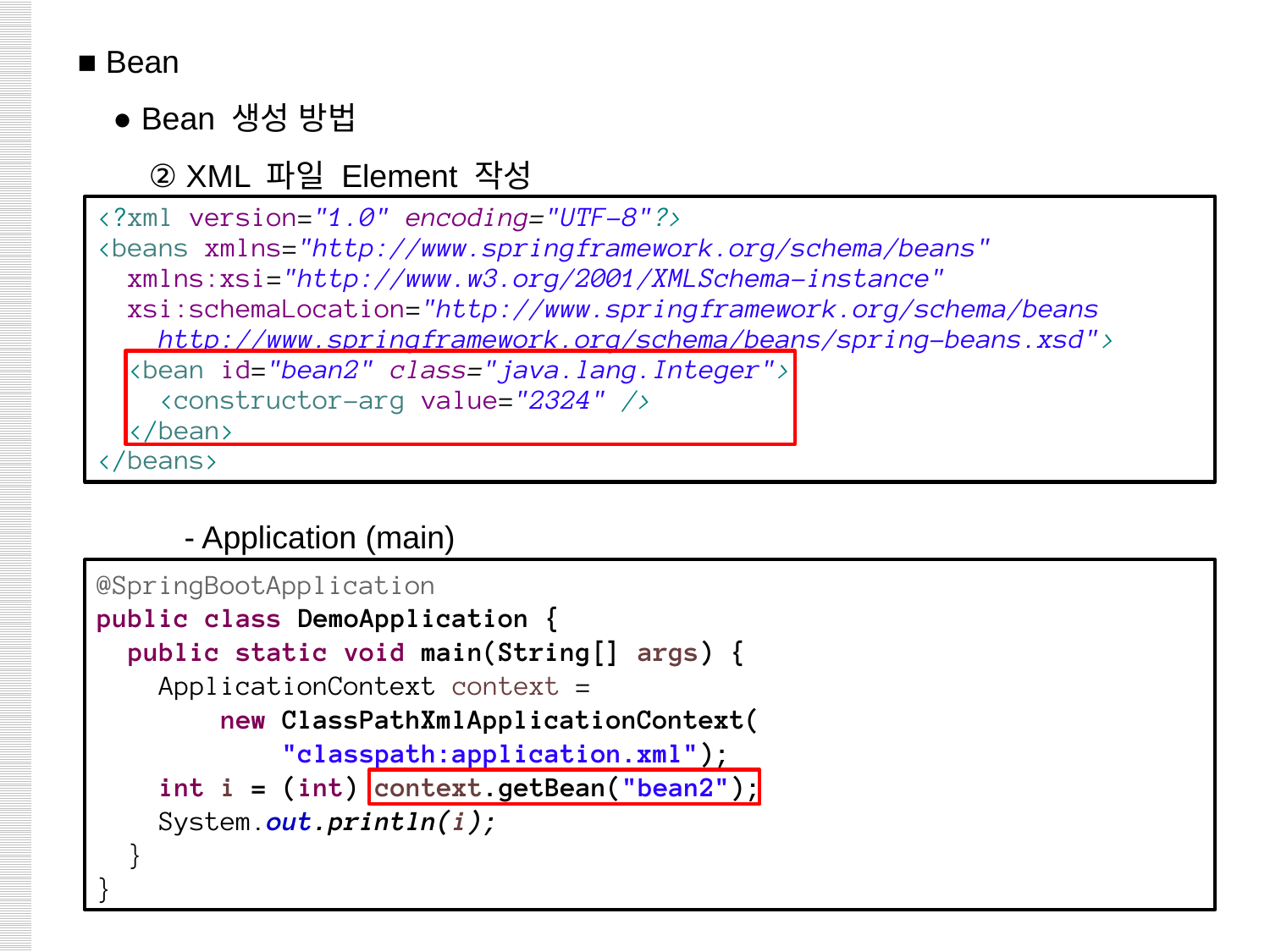

■ Bean
    ● Bean 생성 방법
        ② XML 파일 Element 작성

            - Application (main)
<?xml version="1.0" encoding="UTF-8"?>
<beans xmlns="http://www.springframework.org/schema/beans"
  xmlns:xsi="http://www.w3.org/2001/XMLSchema-instance"
  xsi:schemaLocation="http://www.springframework.org/schema/beans
    http://www.springframework.org/schema/beans/spring-beans.xsd">
  <bean id="bean2" class="java.lang.Integer">
    <constructor-arg value="2324" />
  </bean>
</beans>

@SpringBootApplication
public class DemoApplication {
  public static void main(String[] args) {
    ApplicationContext context =
        new ClassPathXmlApplicationContext(
            "classpath:application.xml");
    int i = (int) context.getBean("bean2");
    System.out.println(i);
  }
}